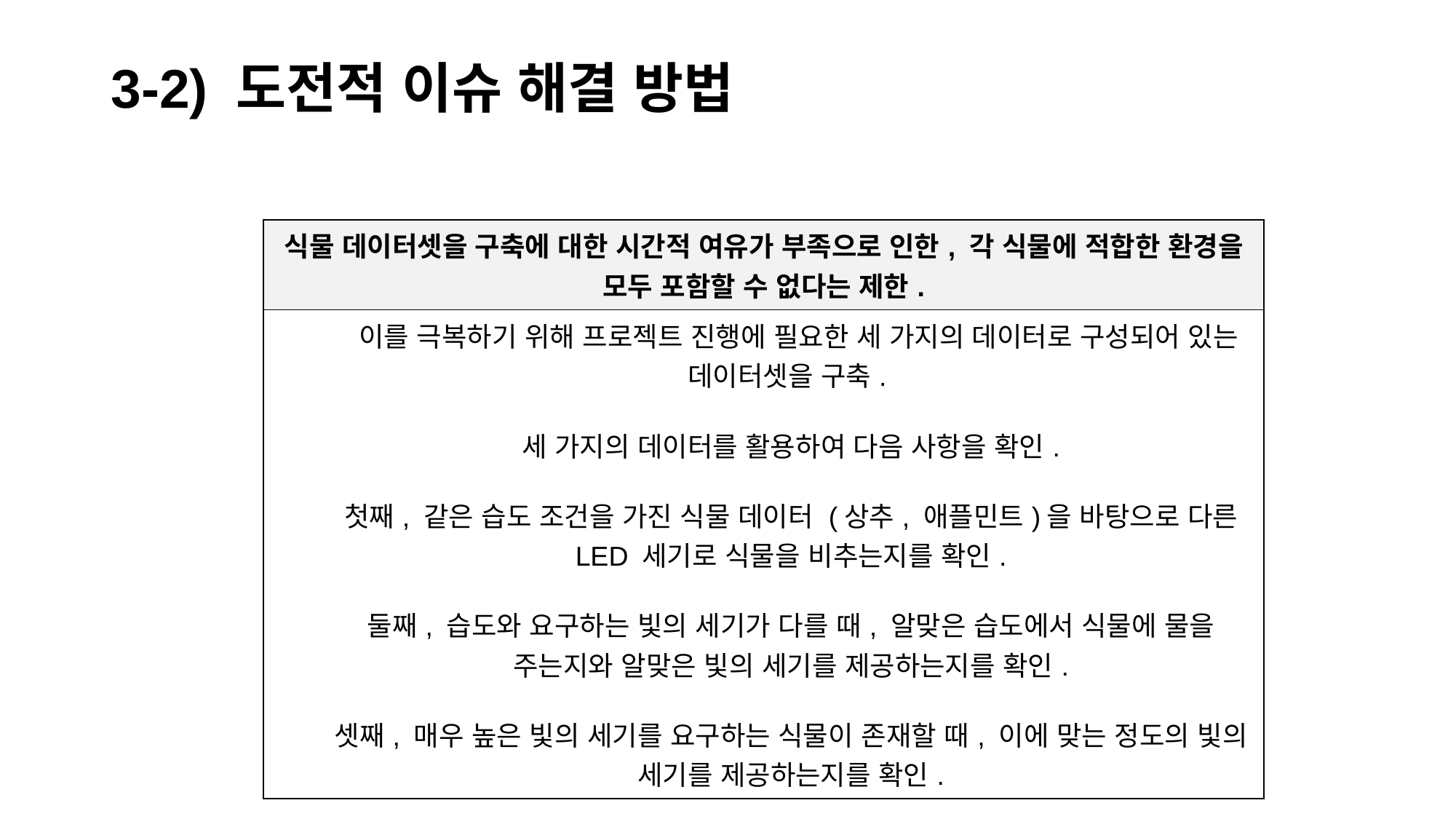

# 3-2) 도전적 이슈 해결 방법
| 식물 데이터셋을 구축에 대한 시간적 여유가 부족으로 인한, 각 식물에 적합한 환경을 모두 포함할 수 없다는 제한. |
| --- |
| 이를 극복하기 위해 프로젝트 진행에 필요한 세 가지의 데이터로 구성되어 있는 데이터셋을 구축. 세 가지의 데이터를 활용하여 다음 사항을 확인. 첫째, 같은 습도 조건을 가진 식물 데이터 (상추, 애플민트)을 바탕으로 다른 LED 세기로 식물을 비추는지를 확인. 둘째, 습도와 요구하는 빛의 세기가 다를 때, 알맞은 습도에서 식물에 물을 주는지와 알맞은 빛의 세기를 제공하는지를 확인. 셋째, 매우 높은 빛의 세기를 요구하는 식물이 존재할 때, 이에 맞는 정도의 빛의 세기를 제공하는지를 확인. |